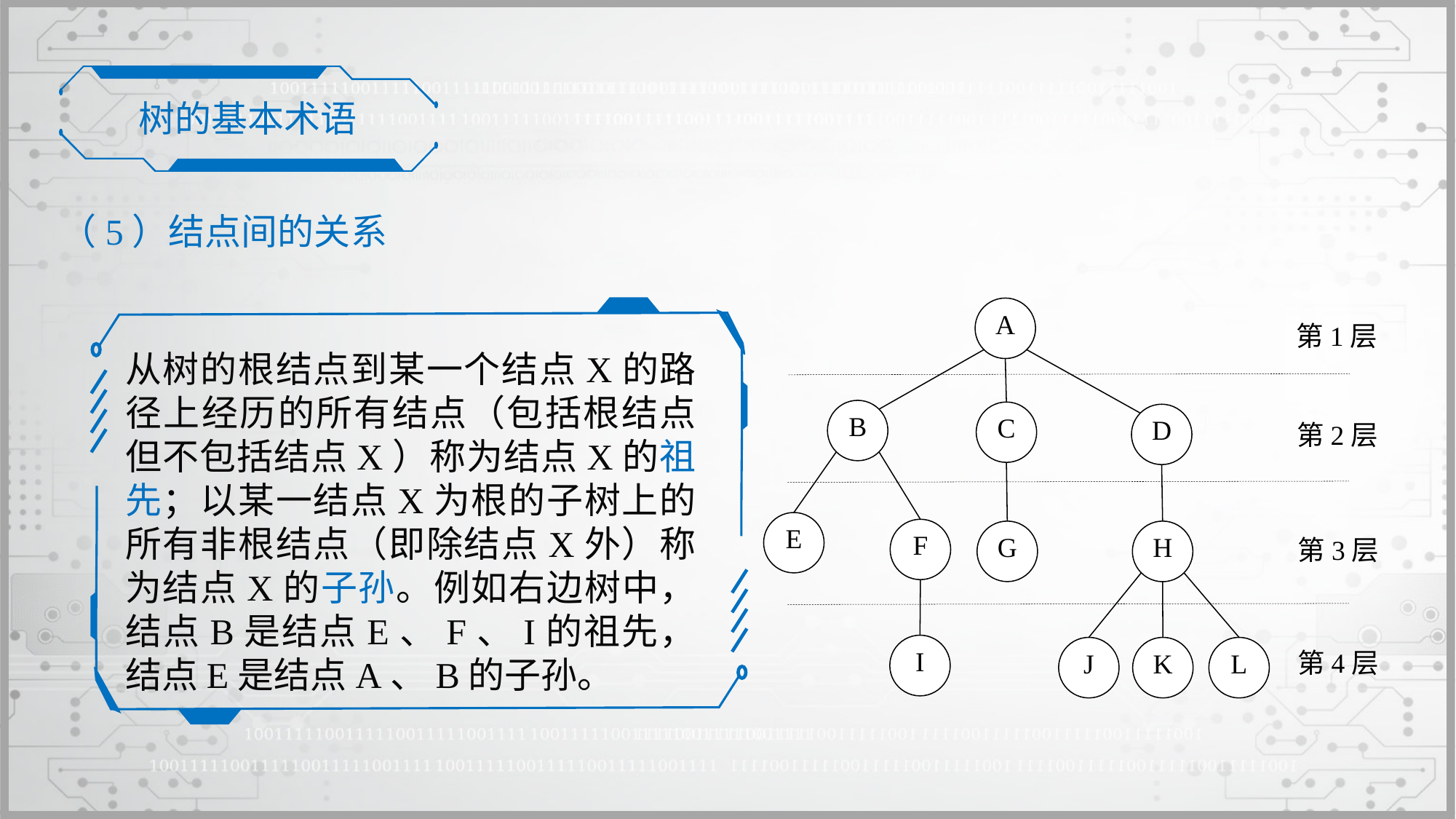

树的基本术语
（5）结点间的关系

A
第1层

B
C
D
第2层

E
F
G
H
第3层

I
J
K
L
第4层

从树的根结点到某一个结点X的路径上经历的所有结点（包括根结点但不包括结点X）称为结点X的祖先；以某一结点X为根的子树上的所有非根结点（即除结点X外）称为结点X的子孙。例如右边树中，结点B是结点E、F、I的祖先，结点E是结点A、B的子孙。